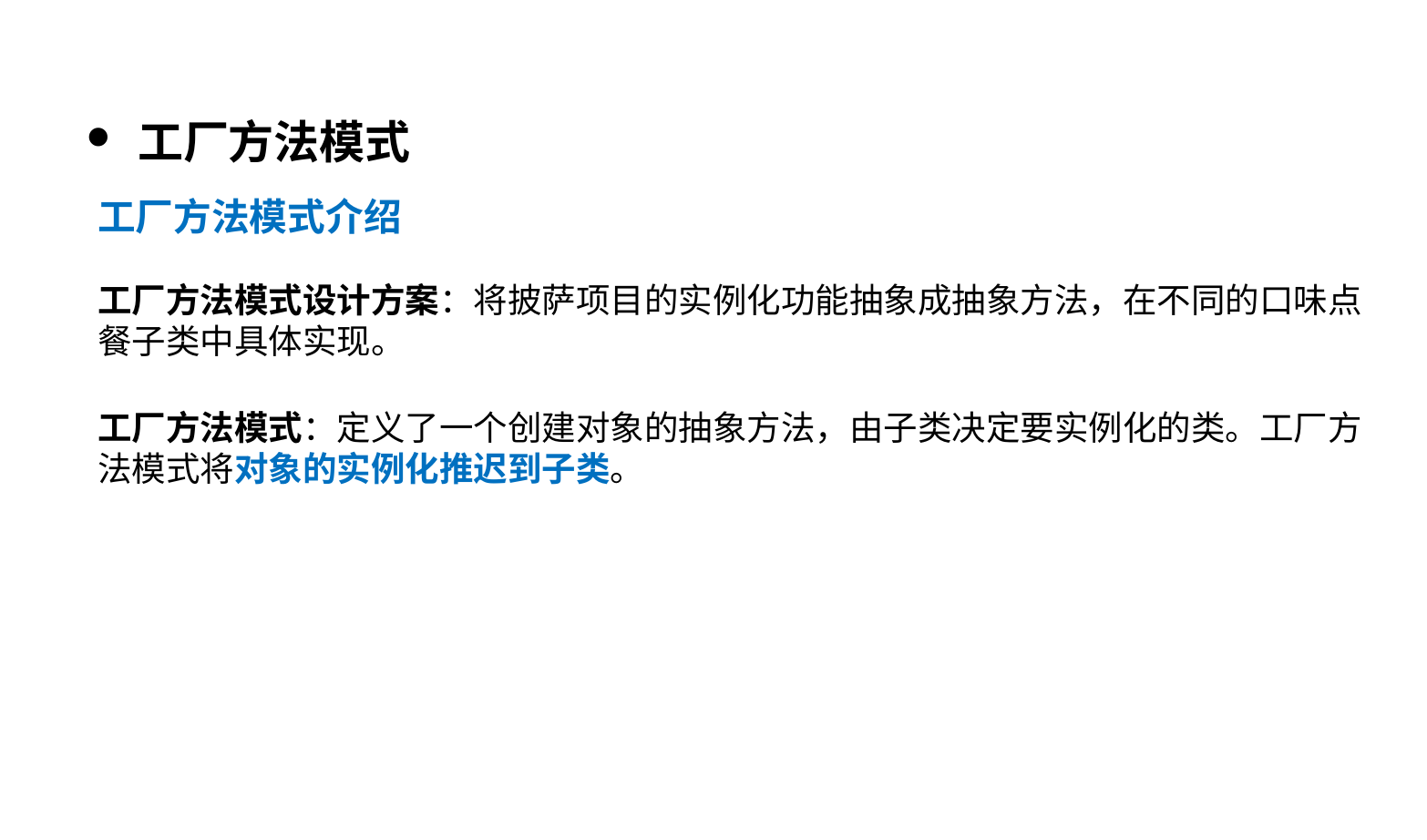

工厂方法模式

工厂方法模式介绍

工厂方法模式设计方案：将披萨项目的实例化功能抽象成抽象方法，在不同的口味点餐子类中具体实现。

工厂方法模式：定义了一个创建对象的抽象方法，由子类决定要实例化的类。工厂方法模式将对象的实例化推迟到子类。